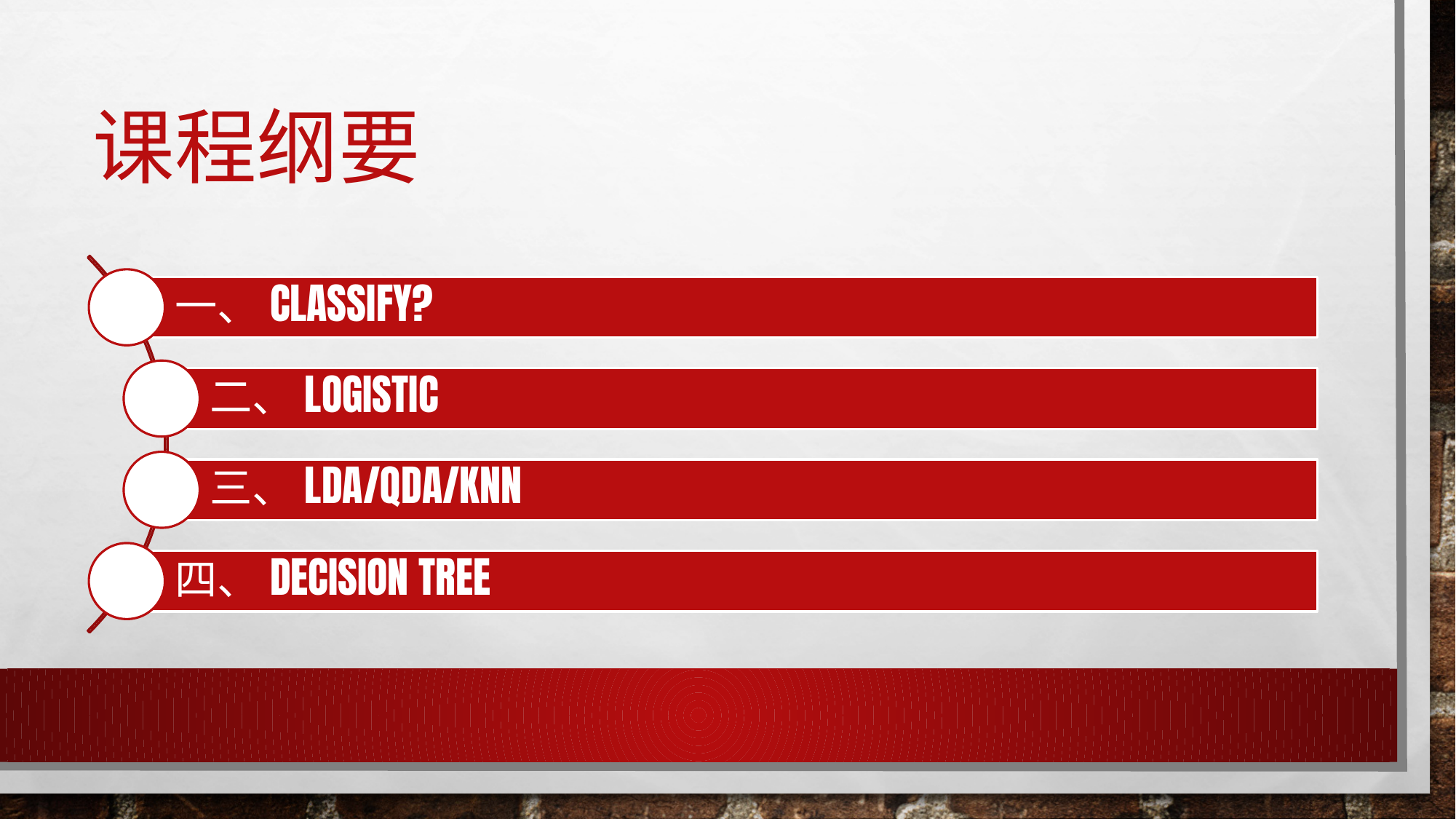

# 课程纲要
一、CLASSIFY?
二、LOGISTIC
三、LDA/QDA/KNN
四、DECISION TREE